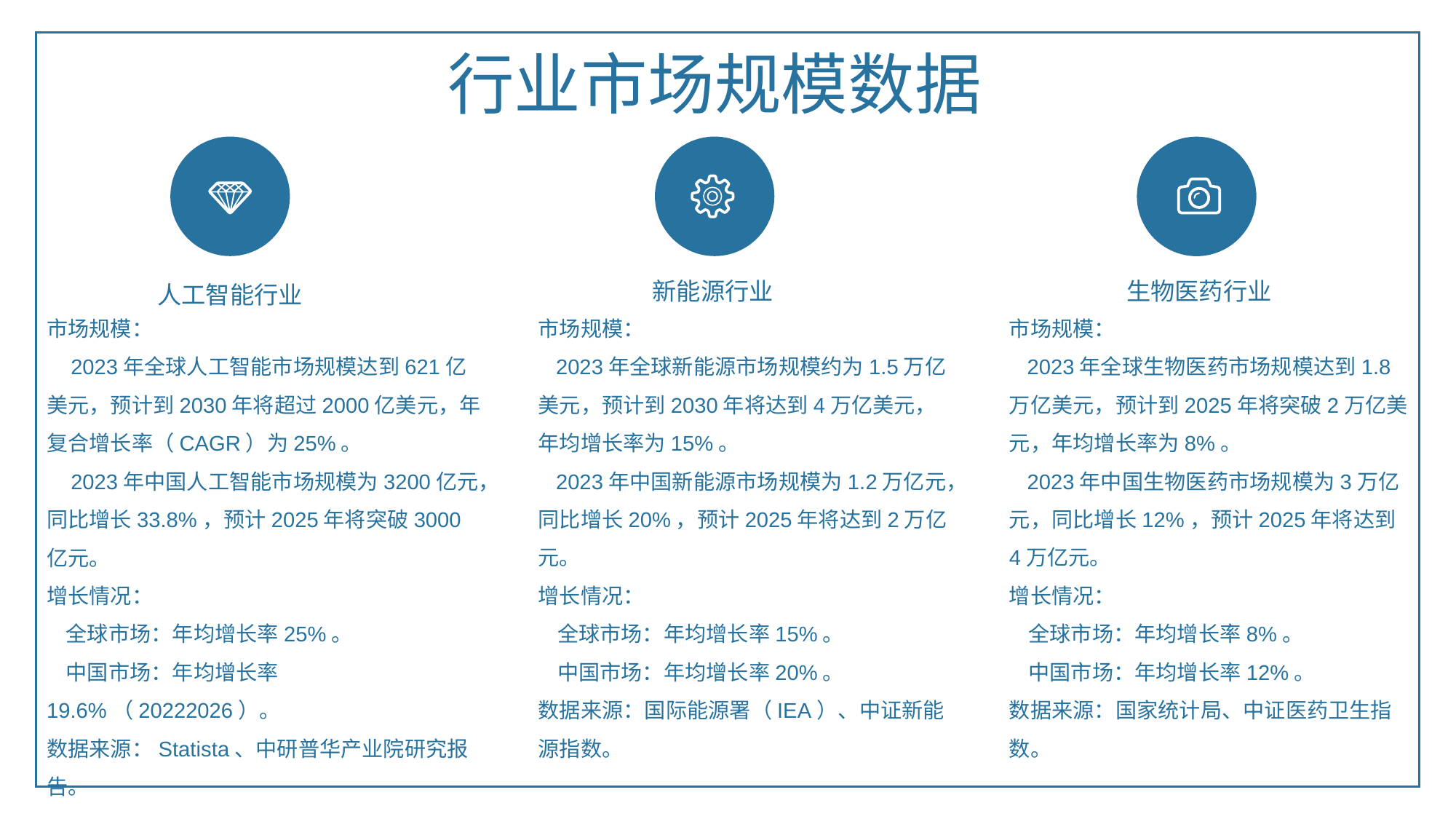

行业市场规模数据

新能源行业
生物医药行业
人工智能行业
市场规模：
    2023年全球人工智能市场规模达到621亿美元，预计到2030年将超过2000亿美元，年复合增长率（CAGR）为25%。
    2023年中国人工智能市场规模为3200亿元，同比增长33.8%，预计2025年将突破3000亿元。
增长情况：
   全球市场：年均增长率25%。
   中国市场：年均增长率19.6%（20222026）。
数据来源：Statista、中研普华产业院研究报告。
市场规模：
   2023年全球新能源市场规模约为1.5万亿美元，预计到2030年将达到4万亿美元，年均增长率为15%。
   2023年中国新能源市场规模为1.2万亿元，同比增长20%，预计2025年将达到2万亿元。
增长情况：
   全球市场：年均增长率15%。
   中国市场：年均增长率20%。
数据来源：国际能源署（IEA）、中证新能源指数。
市场规模：
   2023年全球生物医药市场规模达到1.8万亿美元，预计到2025年将突破2万亿美元，年均增长率为8%。
   2023年中国生物医药市场规模为3万亿元，同比增长12%，预计2025年将达到4万亿元。
增长情况：
   全球市场：年均增长率8%。
   中国市场：年均增长率12%。
数据来源：国家统计局、中证医药卫生指  数。